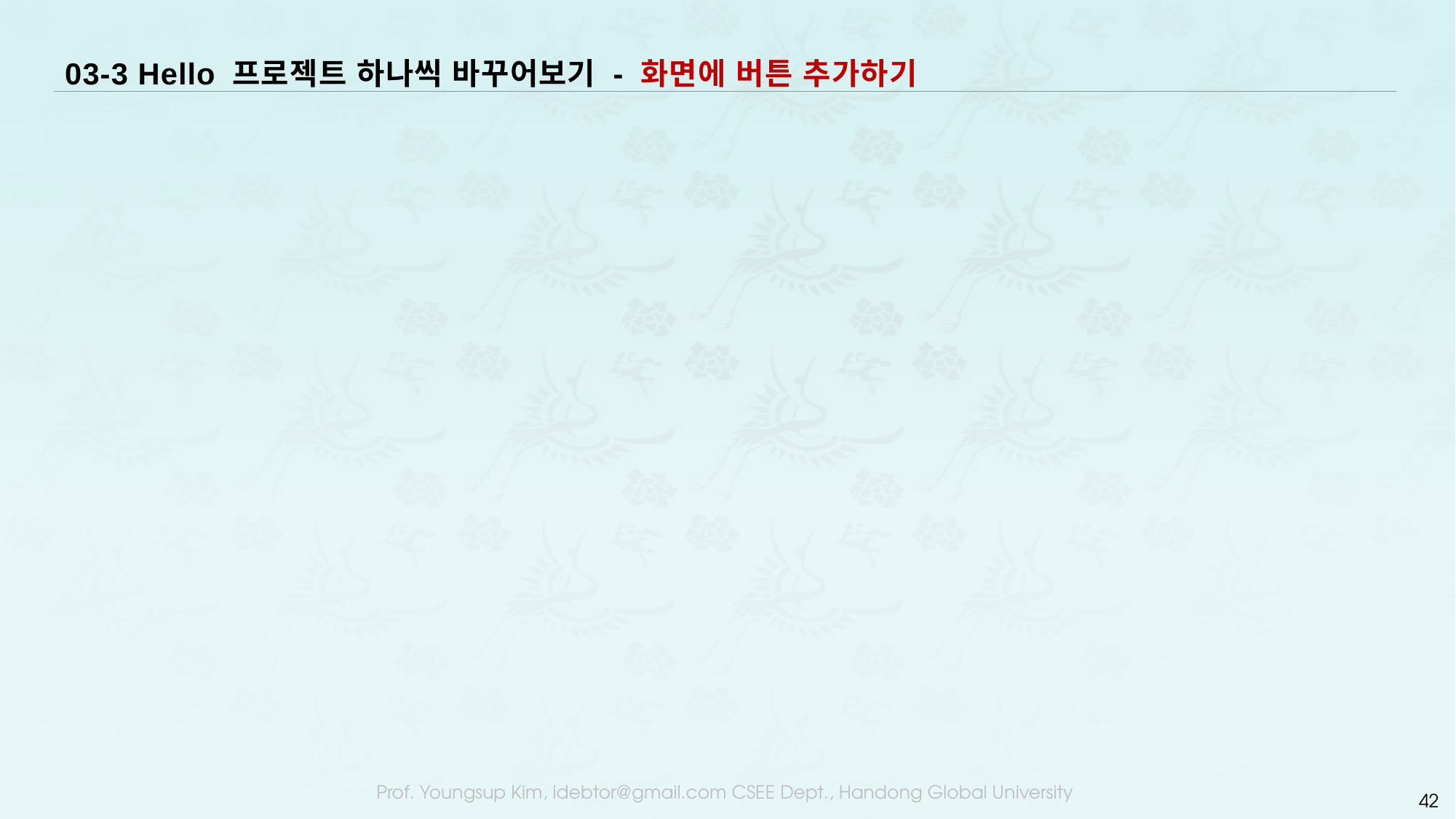

# 03-3 Hello 프로젝트 하나씩 바꾸어보기 - 화면에 버튼 추가하기

42